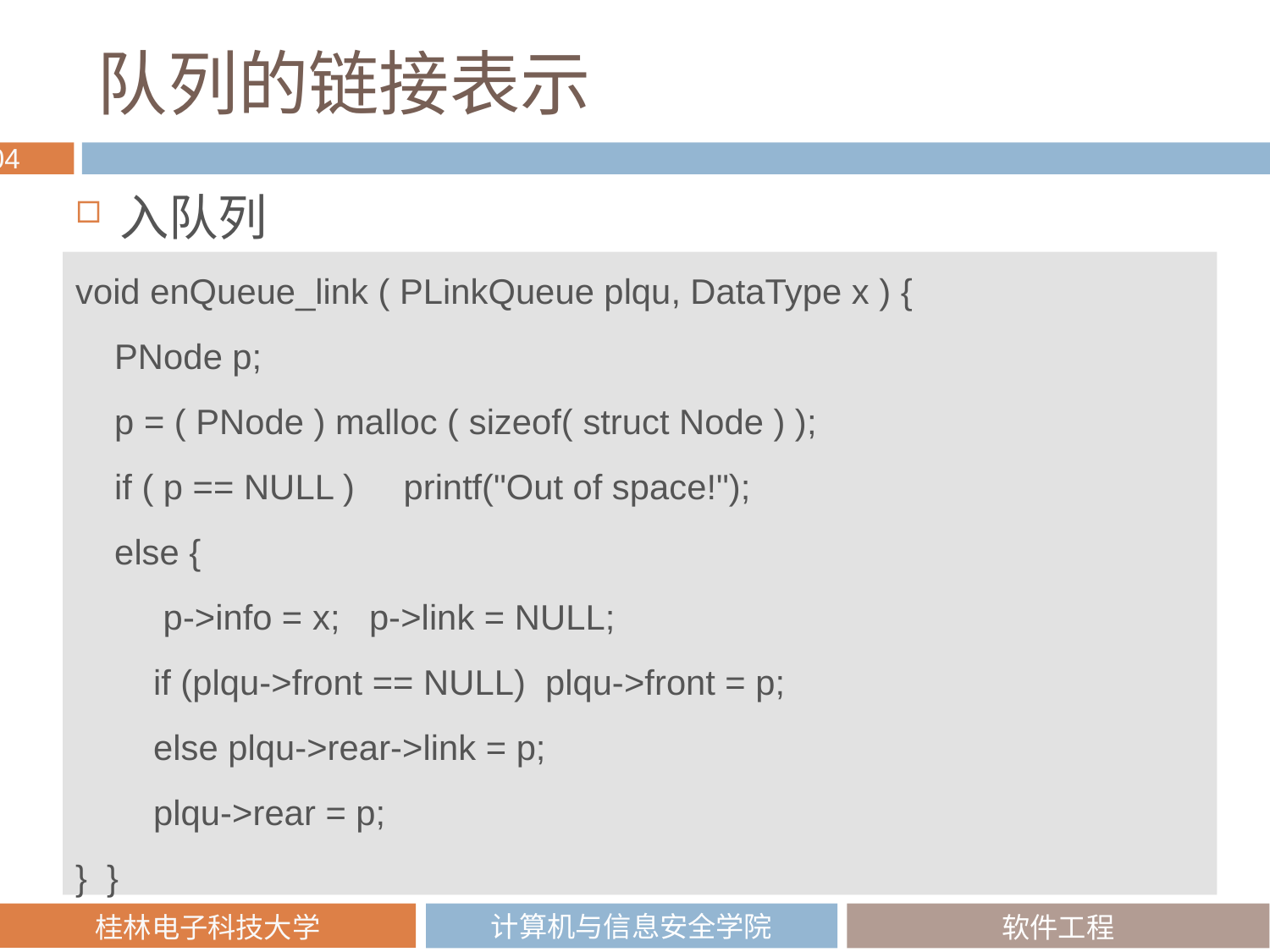

# 队列的链接表示
入队列
void enQueue_link ( PLinkQueue plqu, DataType x ) {
    PNode p;
    p = ( PNode ) malloc ( sizeof( struct Node ) );
    if ( p == NULL )     printf("Out of space!");
    else {
         p->info = x;   p->link = NULL;
        if (plqu->front == NULL)  plqu->front = p;
        else plqu->rear->link = p;
        plqu->rear = p;
}  }